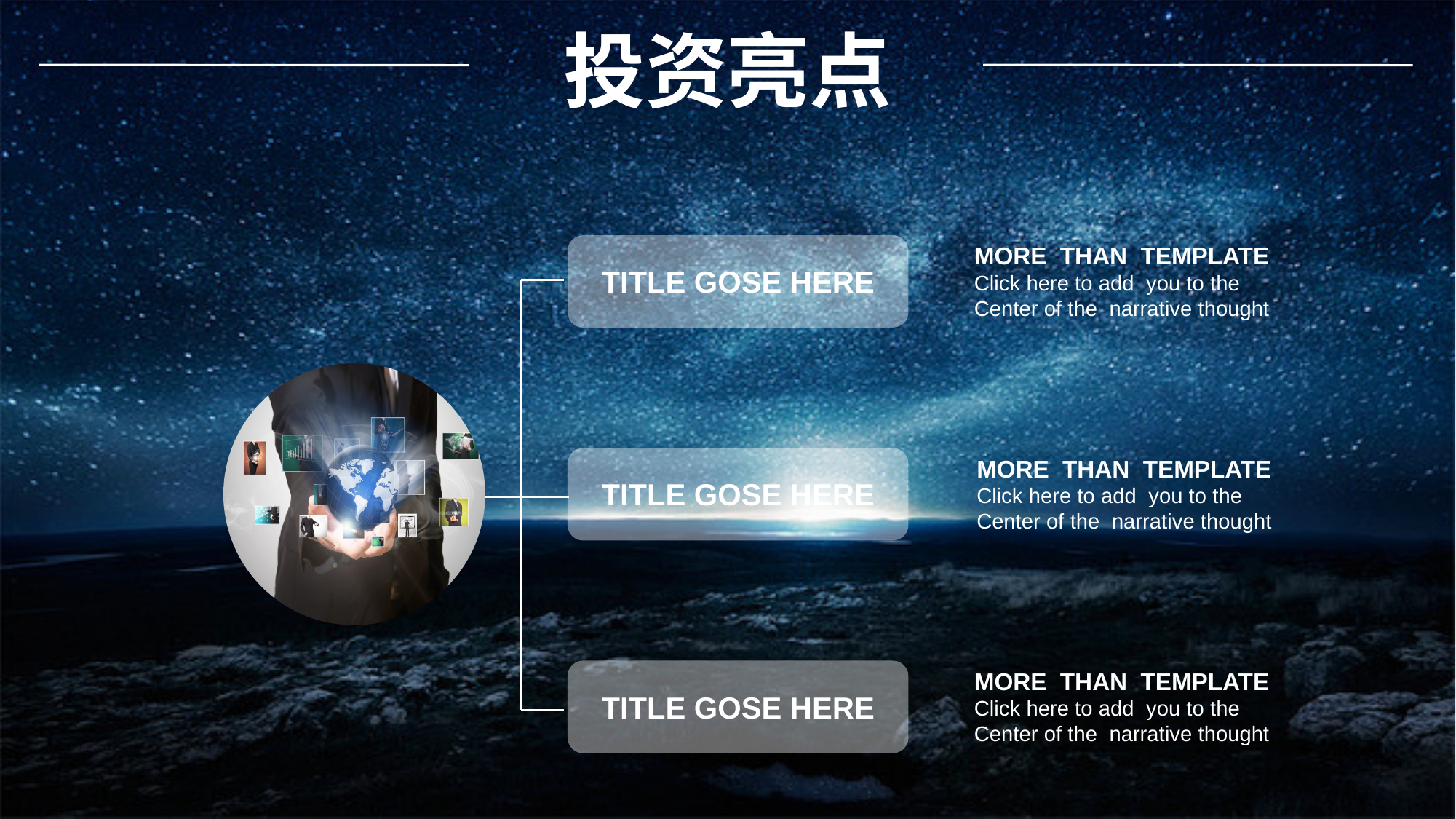

投资亮点

MORE  THAN  TEMPLATE
Click here to add  you to the
Center of the  narrative thought

TITLE GOSE HERE

MORE  THAN  TEMPLATE
Click here to add  you to the
Center of the  narrative thought

TITLE GOSE HERE

MORE  THAN  TEMPLATE
Click here to add  you to the
Center of the  narrative thought

TITLE GOSE HERE